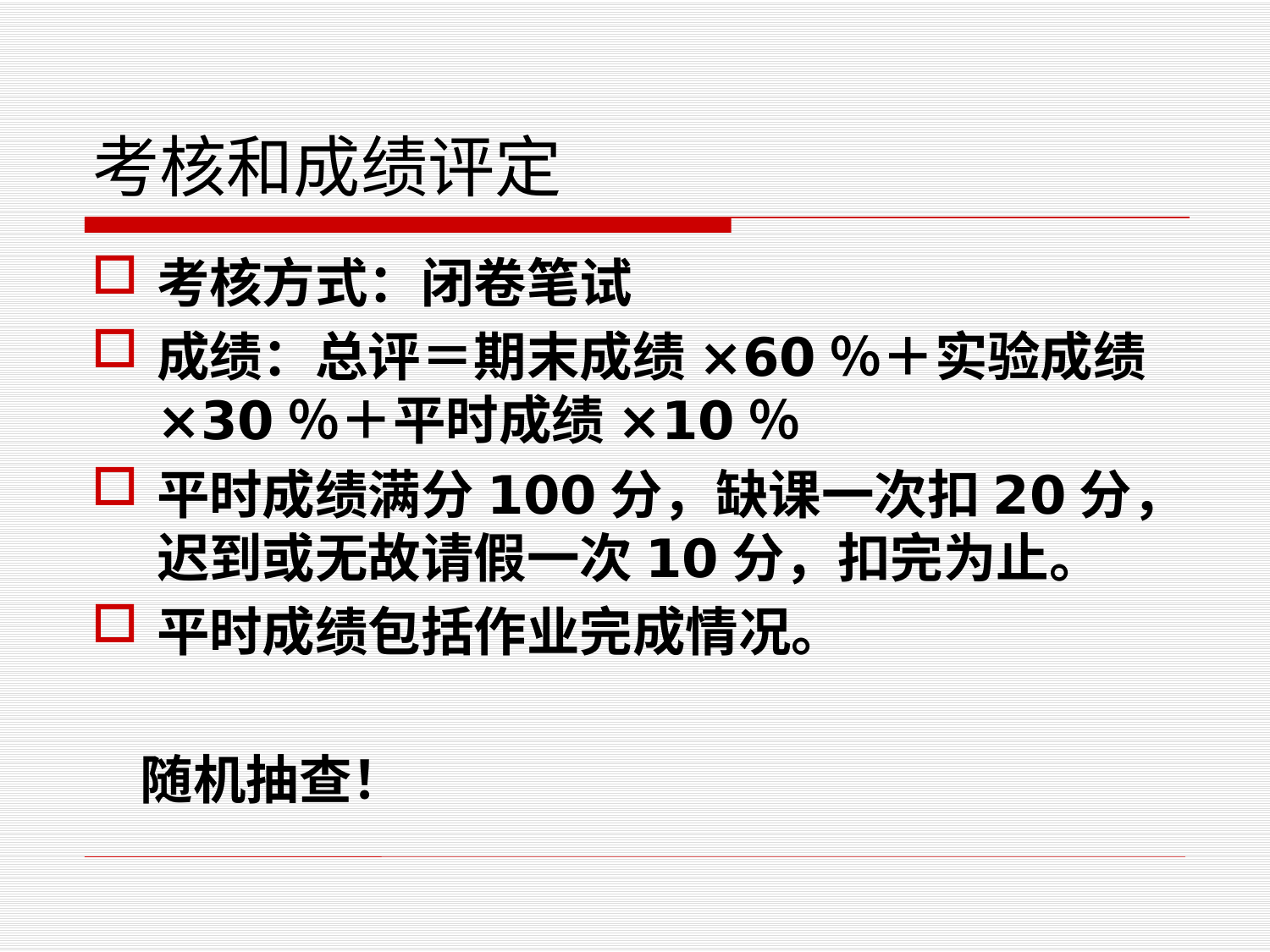

# 考核和成绩评定
考核方式：闭卷笔试
成绩：总评＝期末成绩×60％＋实验成绩×30％＋平时成绩×10％
平时成绩满分100分，缺课一次扣20分，迟到或无故请假一次10分，扣完为止。
平时成绩包括作业完成情况。

   随机抽查！